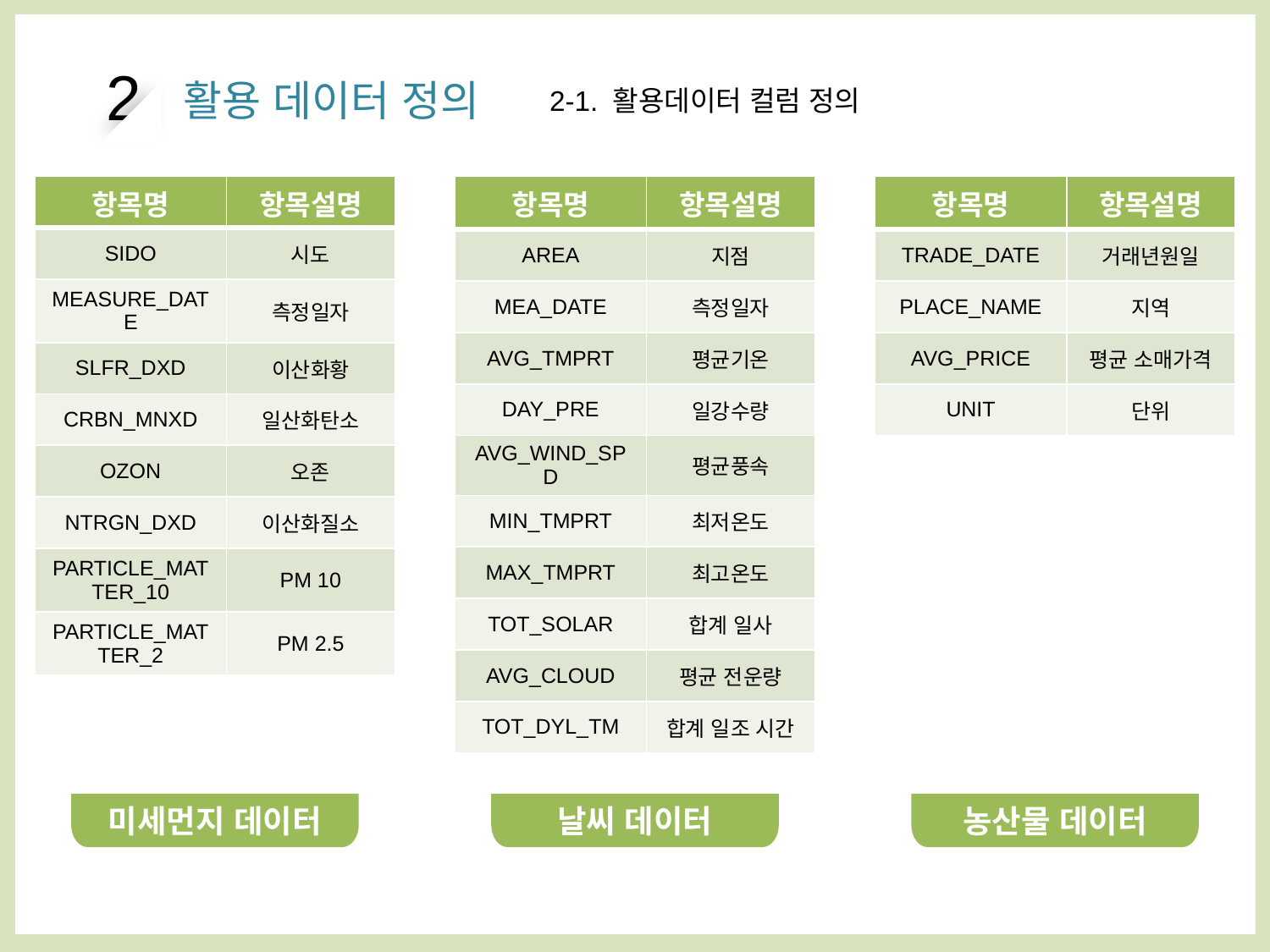

2

활용 데이터 정의
2-1. 활용데이터 컬럼 정의
| 항목명 | 항목설명 |
| --- | --- |
| SIDO | 시도 |
| MEASURE\_DATE | 측정일자 |
| SLFR\_DXD | 이산화황 |
| CRBN\_MNXD | 일산화탄소 |
| OZON | 오존 |
| NTRGN\_DXD | 이산화질소 |
| PARTICLE\_MATTER\_10 | PM 10 |
| PARTICLE\_MATTER\_2 | PM 2.5 |
| 항목명 | 항목설명 |
| --- | --- |
| AREA | 지점 |
| MEA\_DATE | 측정일자 |
| AVG\_TMPRT | 평균기온 |
| DAY\_PRE | 일강수량 |
| AVG\_WIND\_SPD | 평균풍속 |
| MIN\_TMPRT | 최저온도 |
| MAX\_TMPRT | 최고온도 |
| TOT\_SOLAR | 합계 일사 |
| AVG\_CLOUD | 평균 전운량 |
| TOT\_DYL\_TM | 합계 일조 시간 |
| 항목명 | 항목설명 |
| --- | --- |
| TRADE\_DATE | 거래년원일 |
| PLACE\_NAME | 지역 |
| AVG\_PRICE | 평균 소매가격 |
| UNIT | 단위 |
미세먼지 데이터
날씨 데이터
농산물 데이터
미세먼지 데이터
날씨 데이터
농산물 데이터